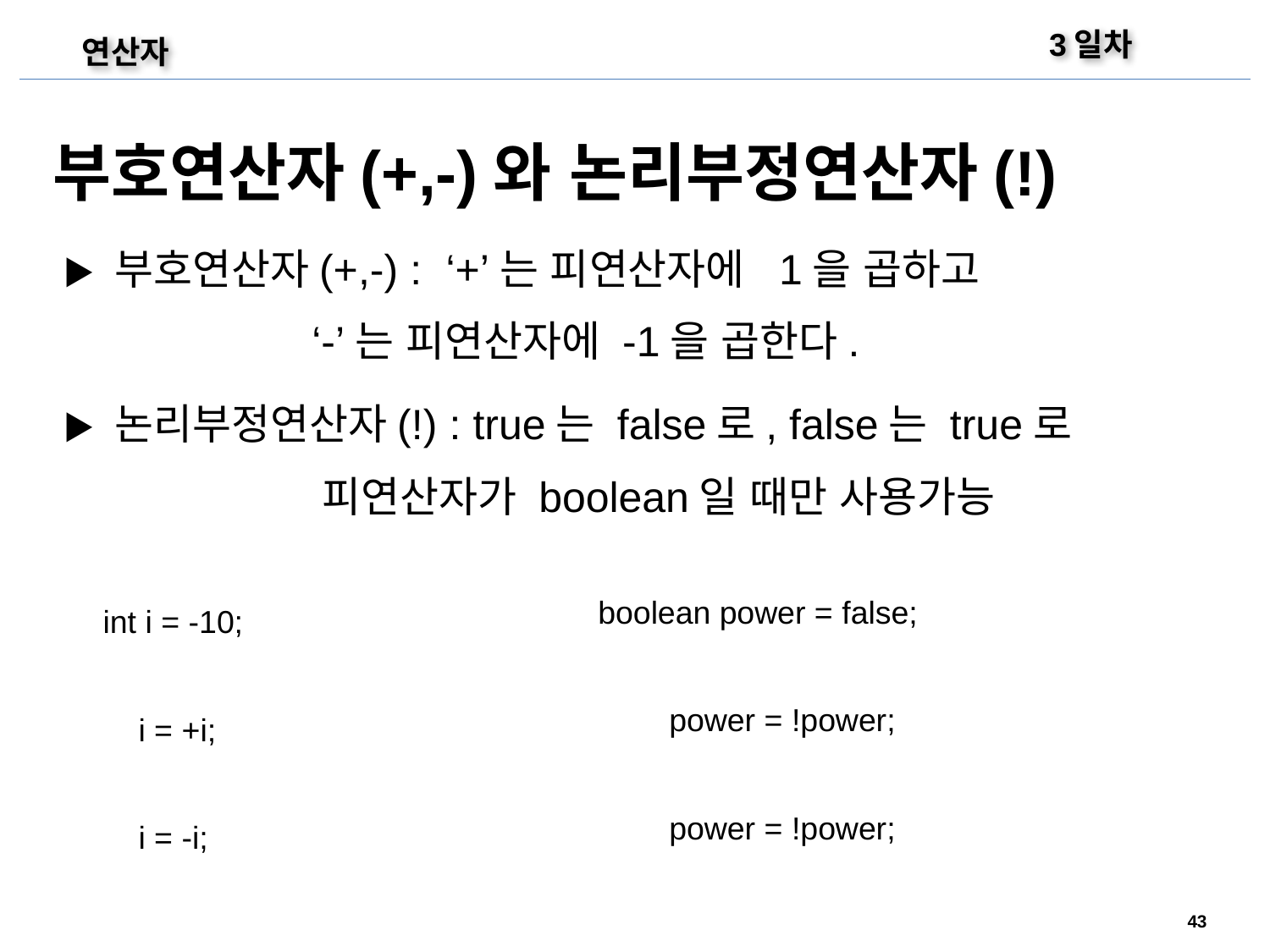

3일차
연산자
부호연산자(+,-)와 논리부정연산자(!)
▶ 부호연산자(+,-) :  ‘+’는 피연산자에  1을 곱하고
                     ‘-’는 피연산자에 -1을 곱한다.
▶ 논리부정연산자(!) : true는 false로, false는 true로
                     피연산자가 boolean일 때만 사용가능
boolean power = false;

        power = !power;

        power = !power;
int i = -10;

    i = +i;

    i = -i;